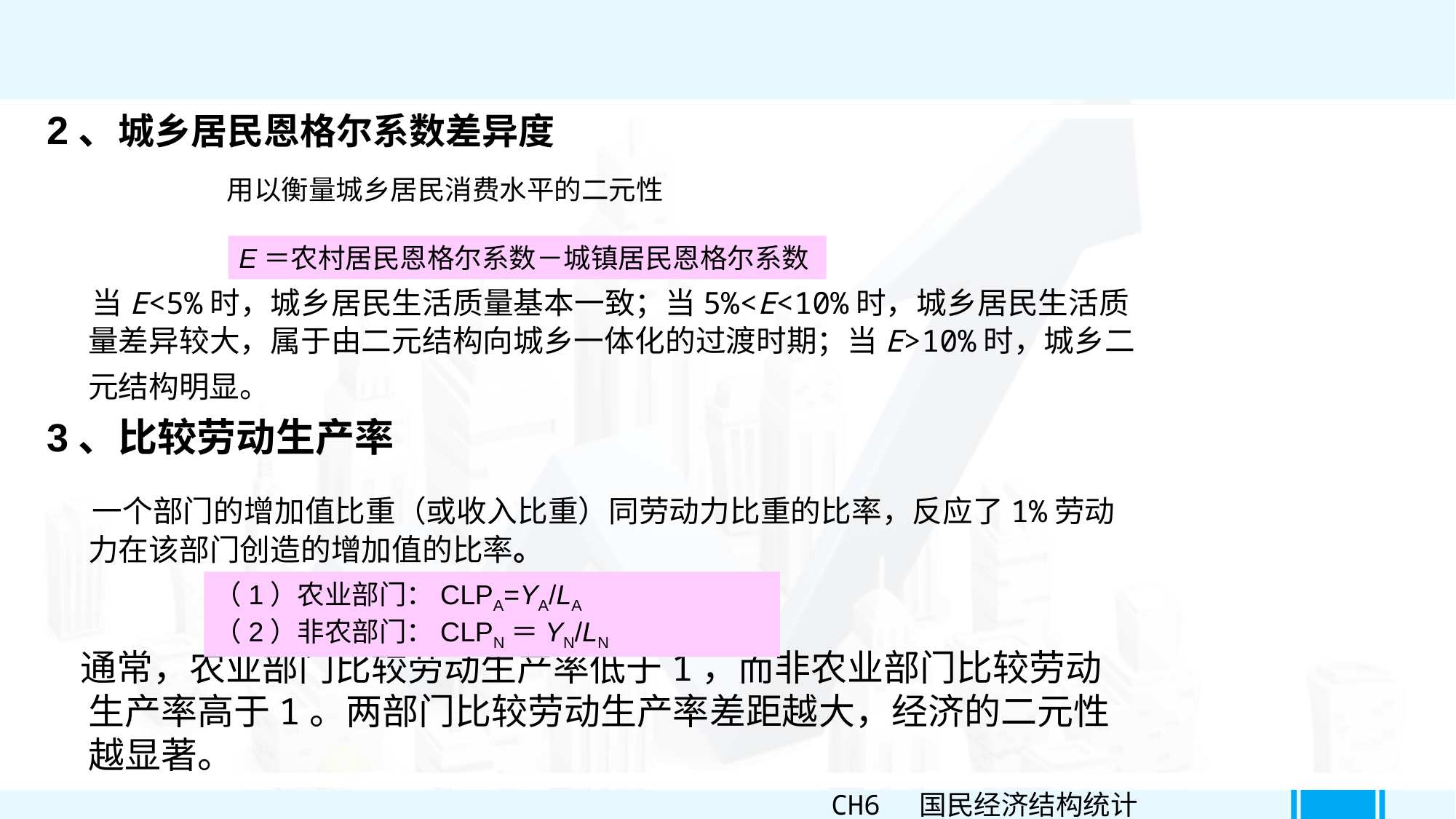

2、城乡居民恩格尔系数差异度
                            用以衡量城乡居民消费水平的二元性

    当E<5%时，城乡居民生活质量基本一致；当5%<E<10%时，城乡居民生活质量差异较大，属于由二元结构向城乡一体化的过渡时期；当E>10%时，城乡二元结构明显。
E＝农村居民恩格尔系数－城镇居民恩格尔系数
3、比较劳动生产率
    一个部门的增加值比重（或收入比重）同劳动力比重的比率，反应了1%劳动力在该部门创造的增加值的比率。

   通常，农业部门比较劳动生产率低于1，而非农业部门比较劳动生产率高于1。两部门比较劳动生产率差距越大，经济的二元性越显著。
（1）农业部门：CLPA=YA/LA
（2）非农部门：CLPN＝YN/LN
CH6  国民经济结构统计
53